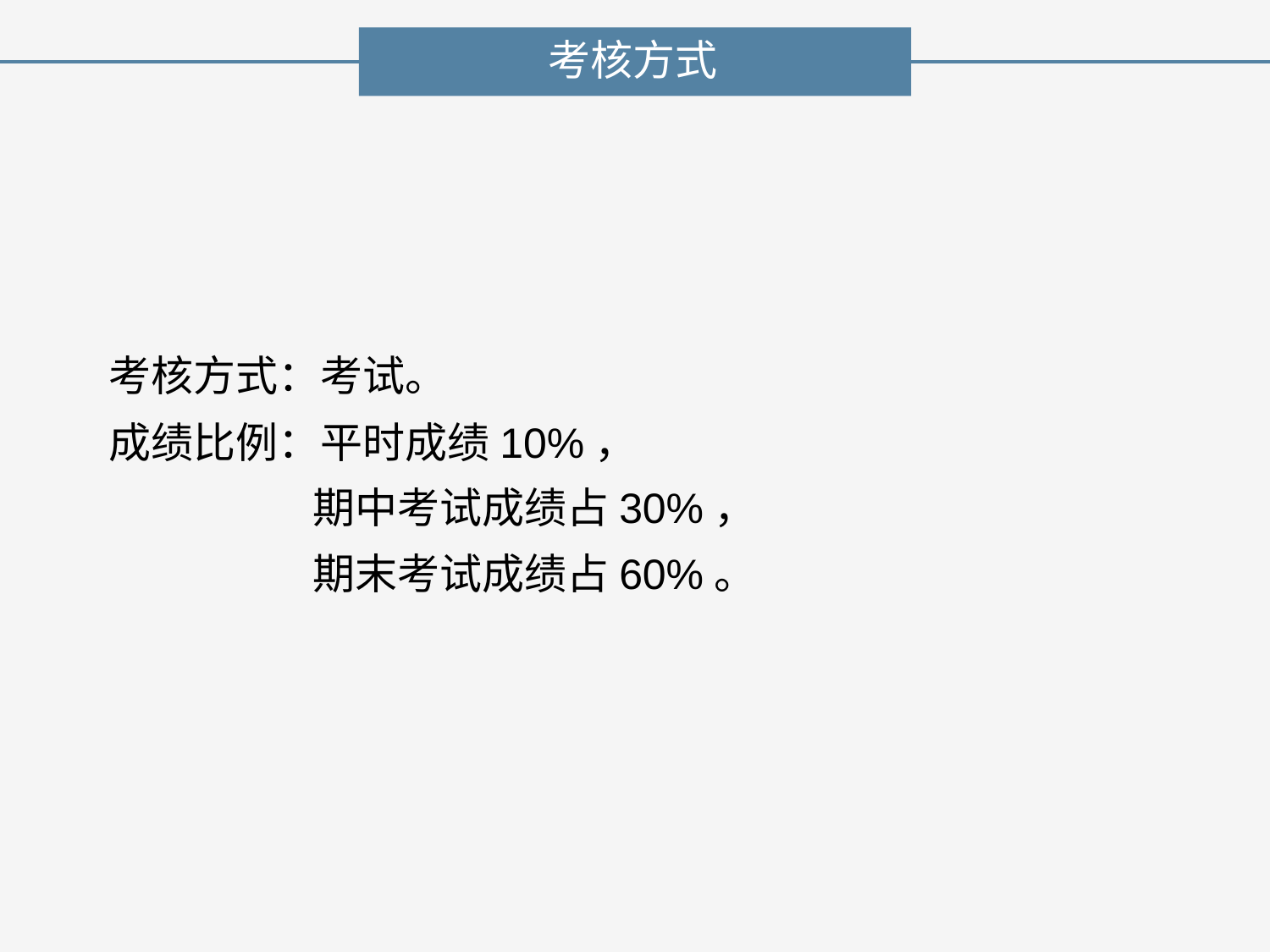

考核方式
考核方式：考试。
成绩比例：平时成绩10%，
	       期中考试成绩占30%，
	       期末考试成绩占60%。